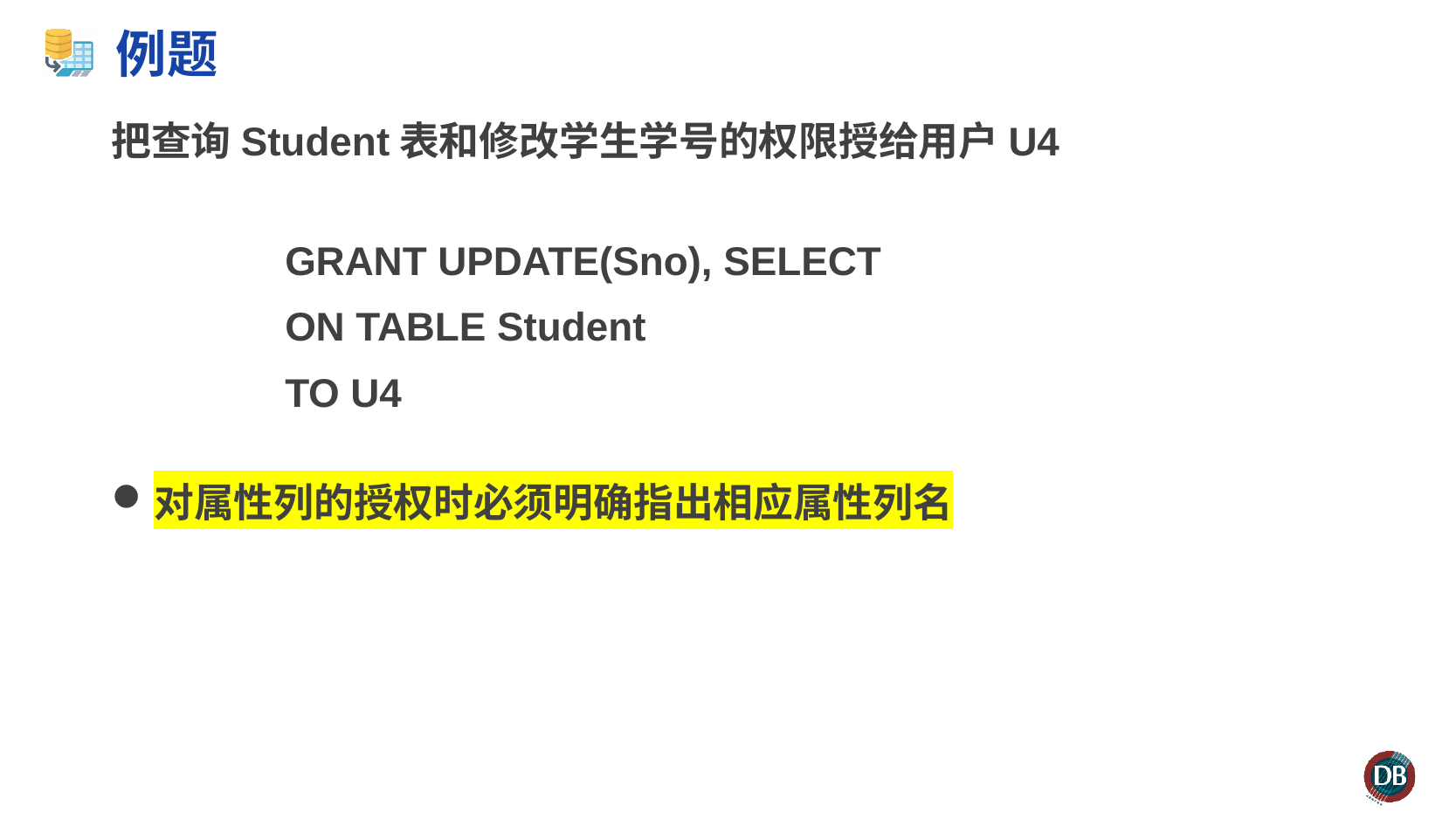

# 例题
把查询Student表和修改学生学号的权限授给用户U4

	  	GRANT UPDATE(Sno), SELECT
		ON TABLE Student
		TO U4

对属性列的授权时必须明确指出相应属性列名